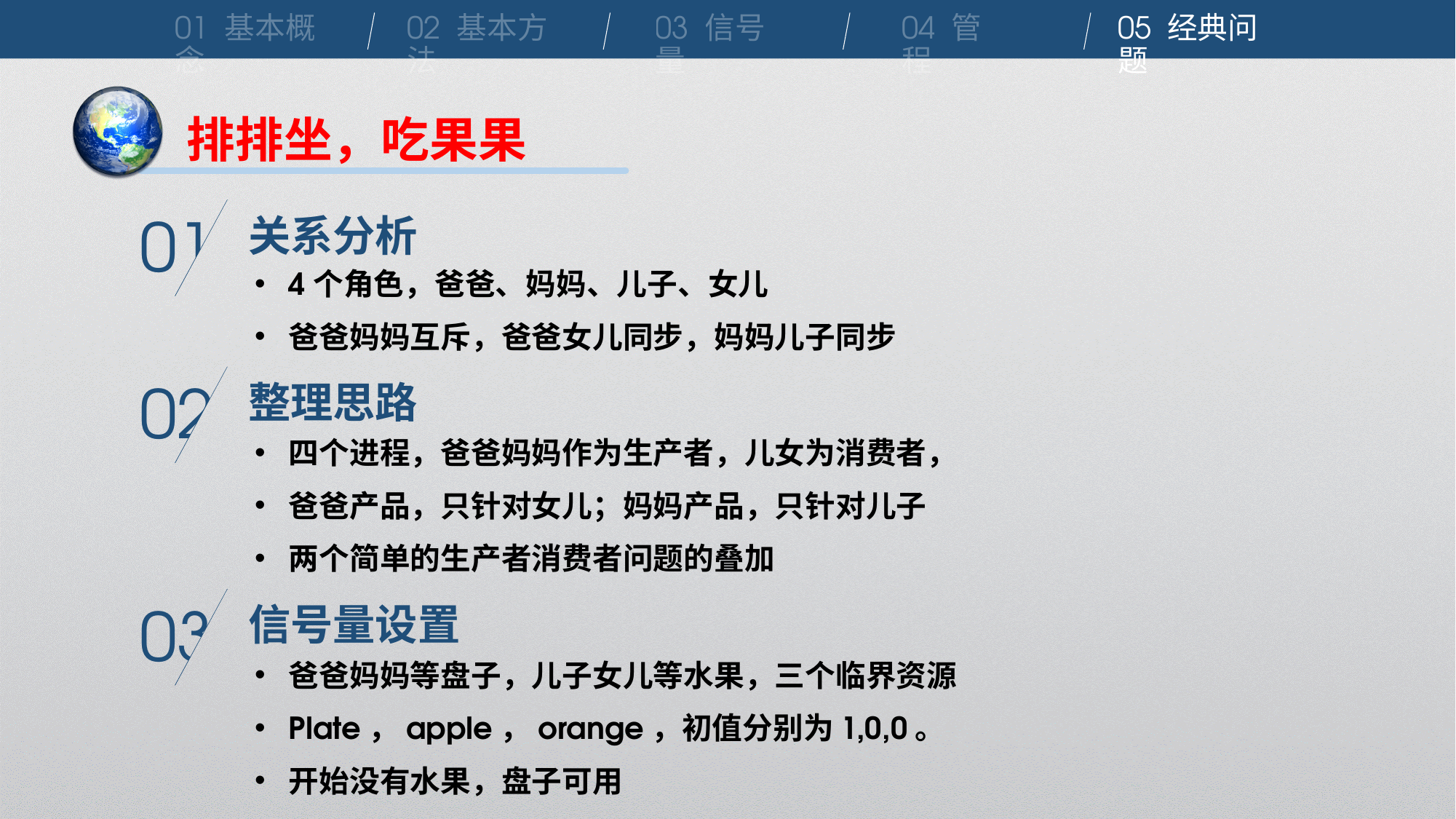

01 基本概念
02 基本方法
03 信号量
04 管程
05 经典问题
排排坐，吃果果
关系分析

01
4个角色，爸爸、妈妈、儿子、女儿
爸爸妈妈互斥，爸爸女儿同步，妈妈儿子同步
整理思路

02
四个进程，爸爸妈妈作为生产者，儿女为消费者，
爸爸产品，只针对女儿；妈妈产品，只针对儿子
两个简单的生产者消费者问题的叠加
信号量设置

03
爸爸妈妈等盘子，儿子女儿等水果，三个临界资源
Plate，apple，orange，初值分别为1,0,0。
开始没有水果，盘子可用